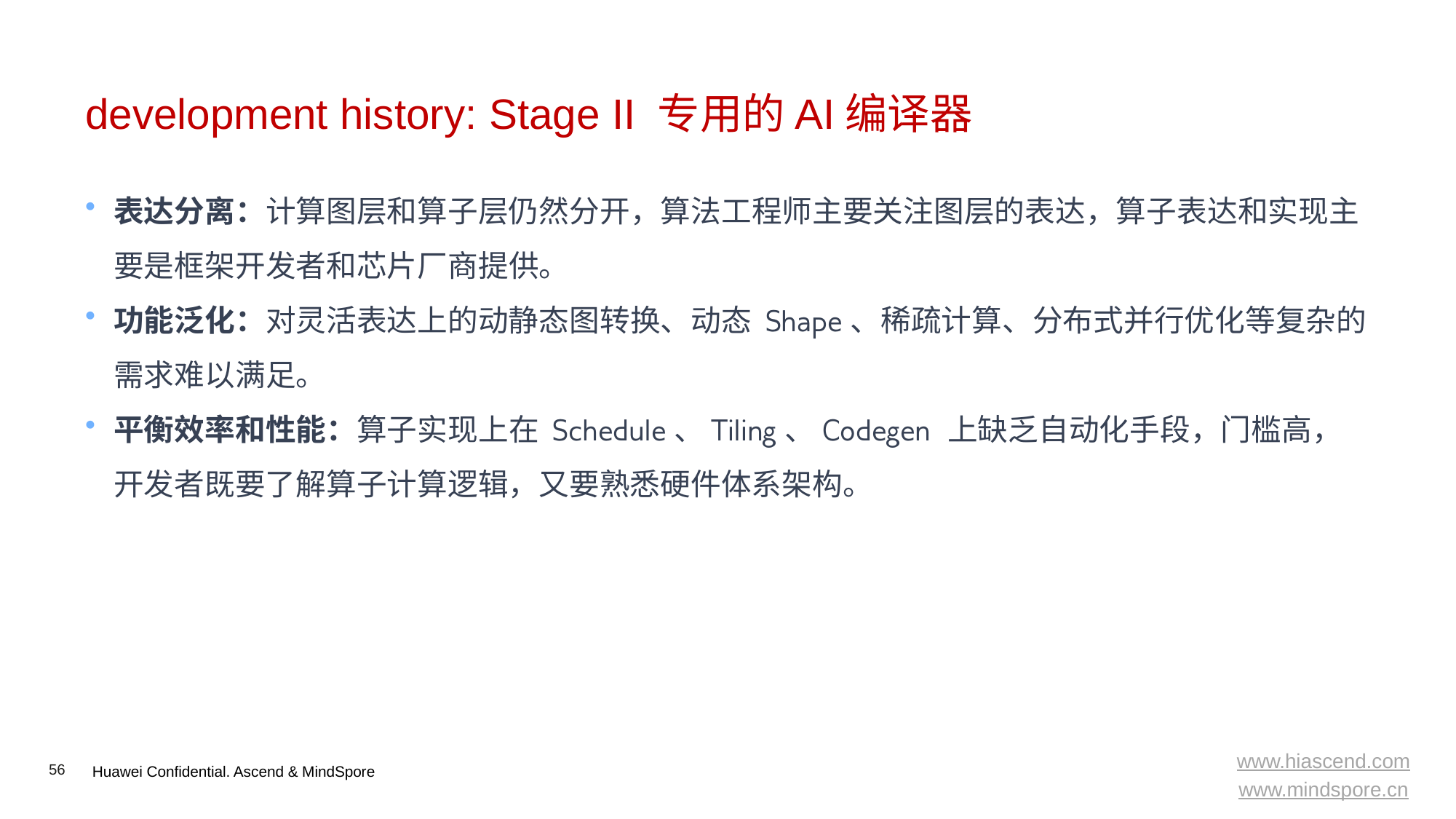

# development history: Stage II 专用的AI编译器
表达分离：计算图层和算子层仍然分开，算法工程师主要关注图层的表达，算子表达和实现主要是框架开发者和芯片厂商提供。
功能泛化：对灵活表达上的动静态图转换、动态 Shape、稀疏计算、分布式并行优化等复杂的需求难以满足。
平衡效率和性能：算子实现上在 Schedule、Tiling、Codegen 上缺乏自动化手段，门槛高，开发者既要了解算子计算逻辑，又要熟悉硬件体系架构。